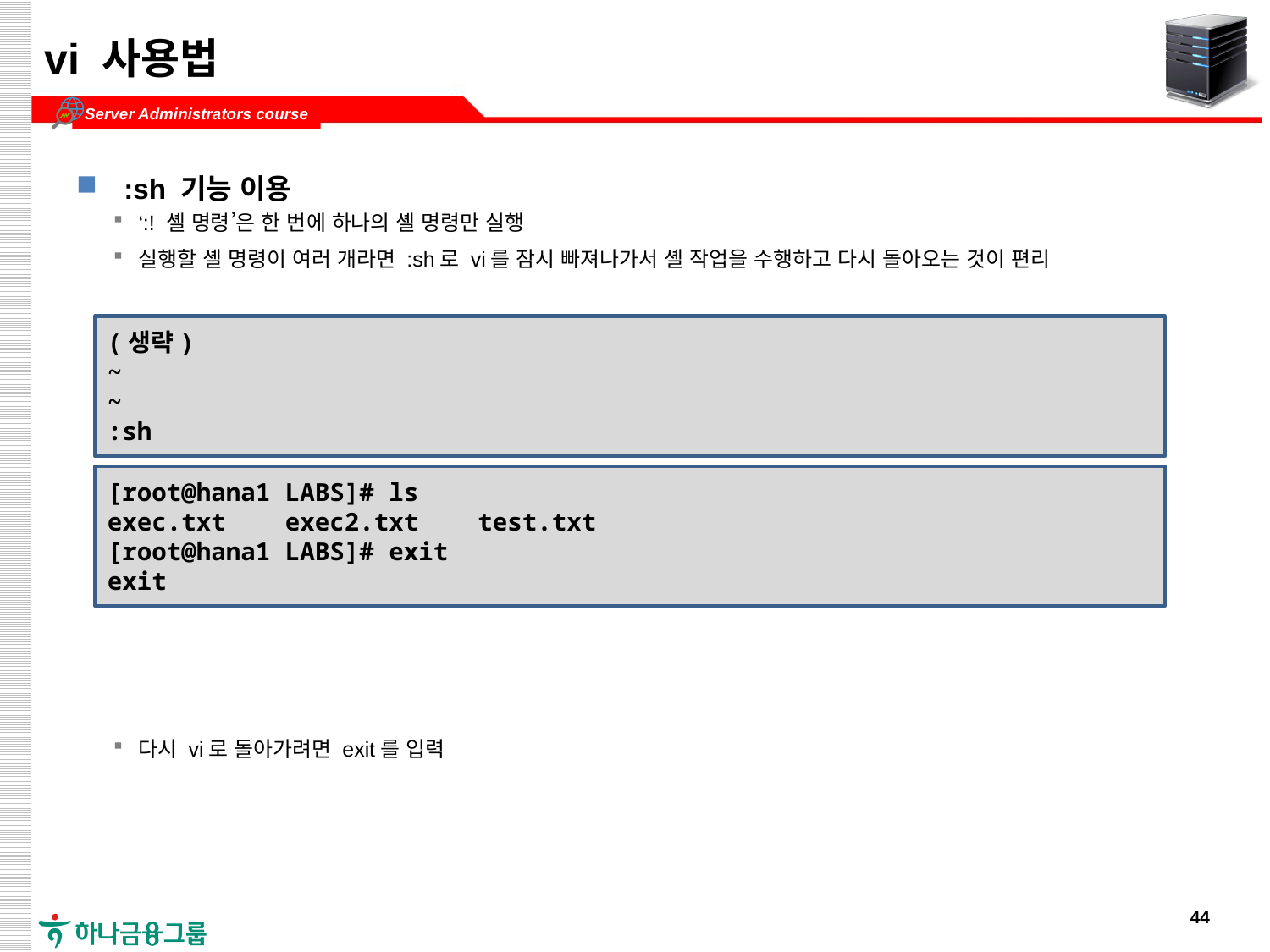

# vi 사용법
:sh 기능 이용
‘:! 셸 명령’은 한 번에 하나의 셸 명령만 실행
실행할 셸 명령이 여러 개라면 :sh로 vi를 잠시 빠져나가서 셸 작업을 수행하고 다시 돌아오는 것이 편리

다시 vi로 돌아가려면 exit를 입력
(생략)
~
~
:sh
[root@hana1 LABS]# ls
exec.txt    exec2.txt    test.txt
[root@hana1 LABS]# exit
exit